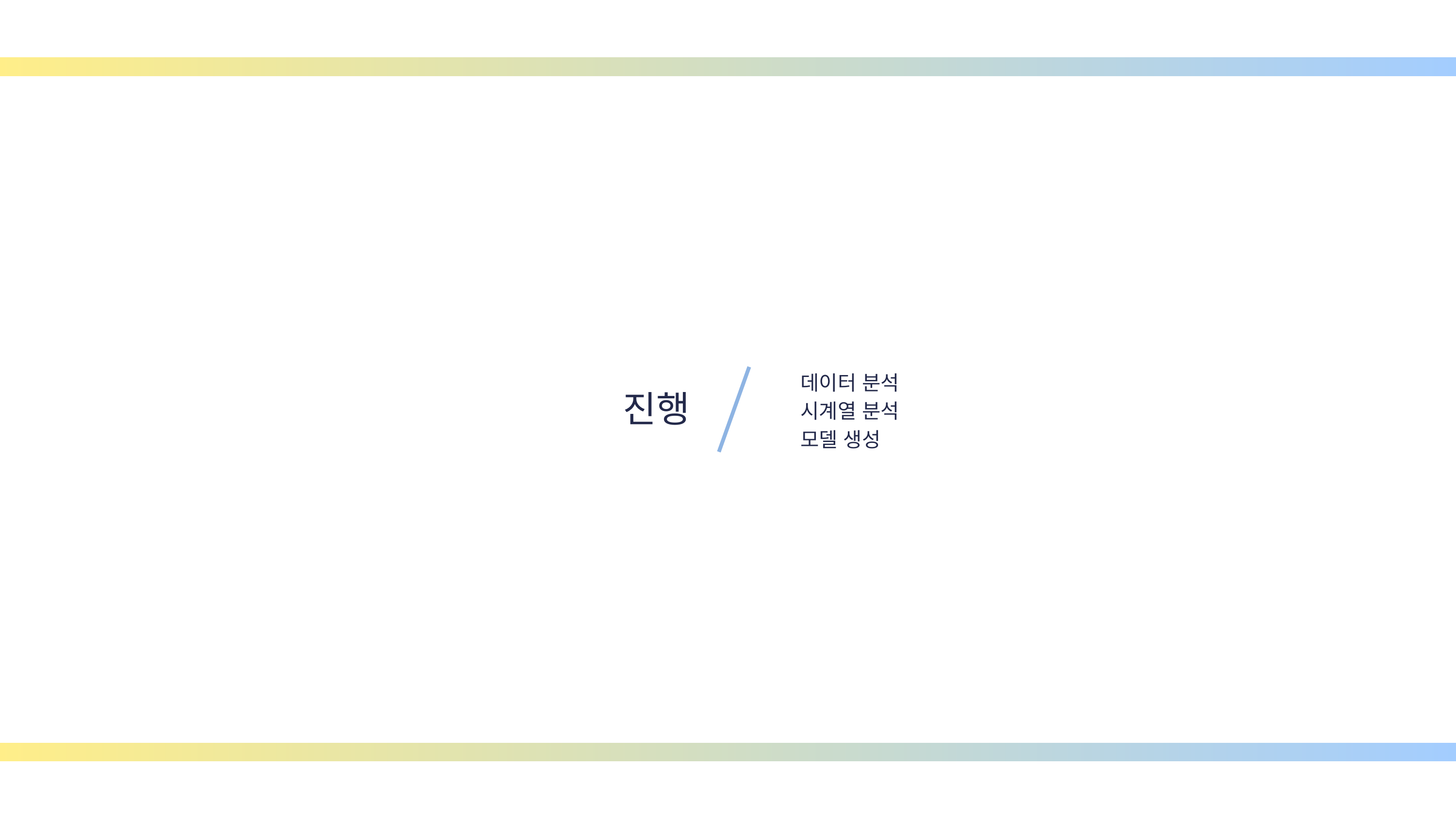

데이터 분석
시계열 분석
모델 생성

진행